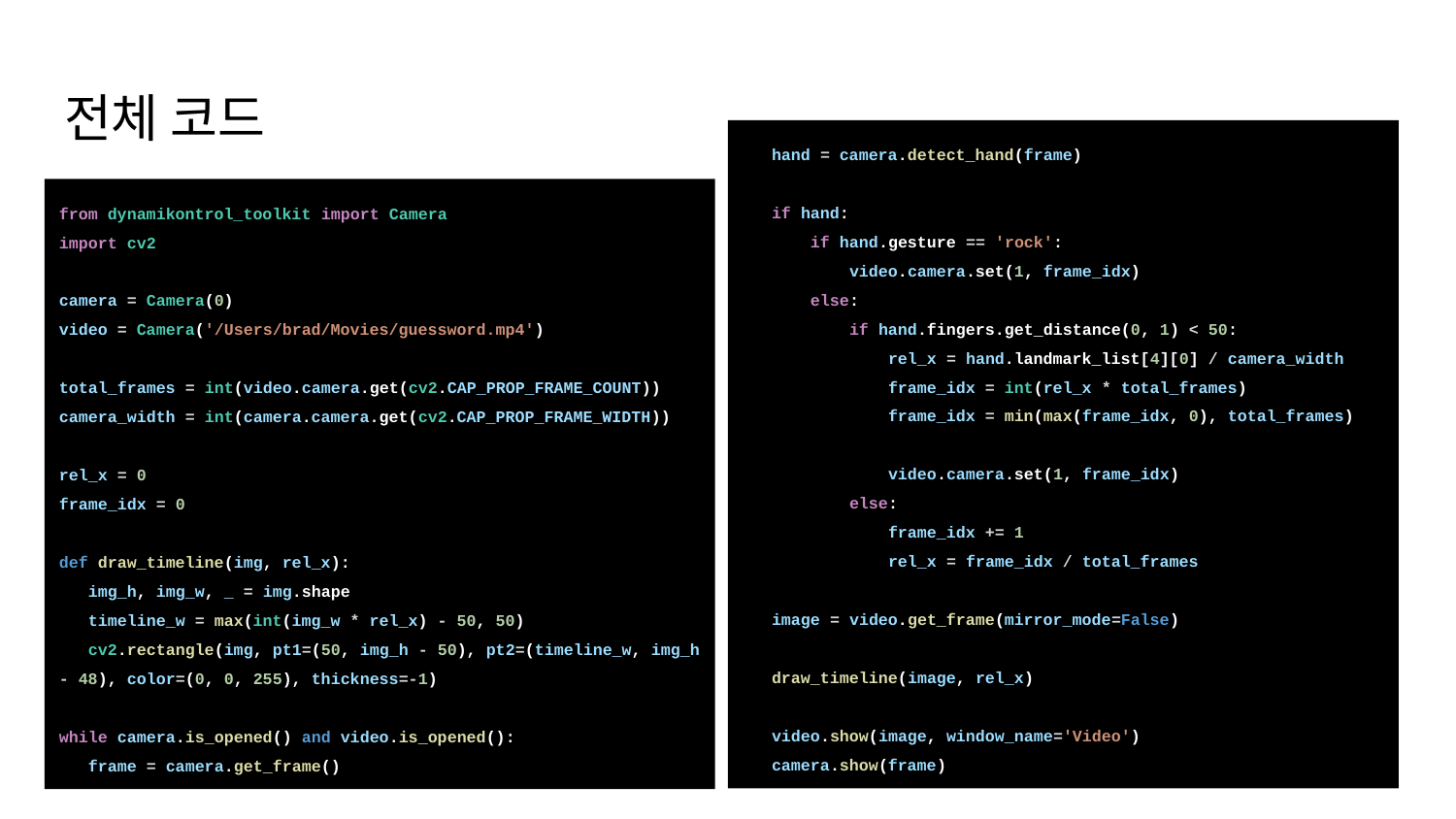

# 전체 코드
   hand = camera.detect_hand(frame)

   if hand:
       if hand.gesture == 'rock':
           video.camera.set(1, frame_idx)
       else:
           if hand.fingers.get_distance(0, 1) < 50:
               rel_x = hand.landmark_list[4][0] / camera_width
               frame_idx = int(rel_x * total_frames)
               frame_idx = min(max(frame_idx, 0), total_frames)

               video.camera.set(1, frame_idx)
           else:
               frame_idx += 1
               rel_x = frame_idx / total_frames

   image = video.get_frame(mirror_mode=False)

      draw_timeline(image, rel_x)

   video.show(image, window_name='Video')
   camera.show(frame)
from dynamikontrol_toolkit import Camera
import cv2

camera = Camera(0)
video = Camera('/Users/brad/Movies/guessword.mp4')

total_frames = int(video.camera.get(cv2.CAP_PROP_FRAME_COUNT))
camera_width = int(camera.camera.get(cv2.CAP_PROP_FRAME_WIDTH))

rel_x = 0
frame_idx = 0

def draw_timeline(img, rel_x):
   img_h, img_w, _ = img.shape
   timeline_w = max(int(img_w * rel_x) - 50, 50)
   cv2.rectangle(img, pt1=(50, img_h - 50), pt2=(timeline_w, img_h - 48), color=(0, 0, 255), thickness=-1)

while camera.is_opened() and video.is_opened():
   frame = camera.get_frame()